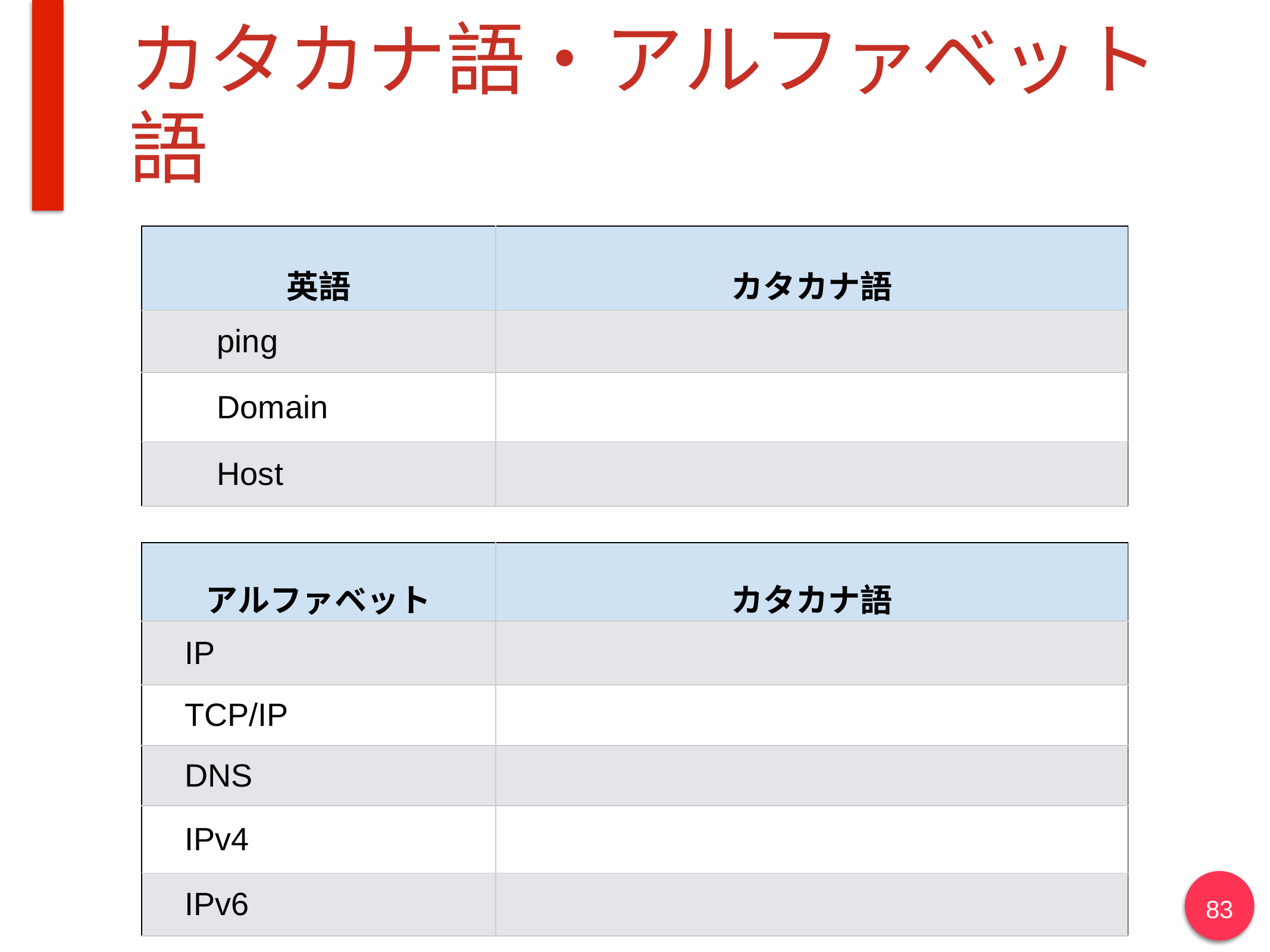

# カタカナ語・アルファベット語
| 英語 | カタカナ語 |
| --- | --- |
| ping |  |
| Domain |  |
| Host |  |
| アルファベット | カタカナ語 |
| --- | --- |
| IP |  |
| TCP/IP |  |
| DNS |  |
| IPv4 |  |
| IPv6 |  |
83